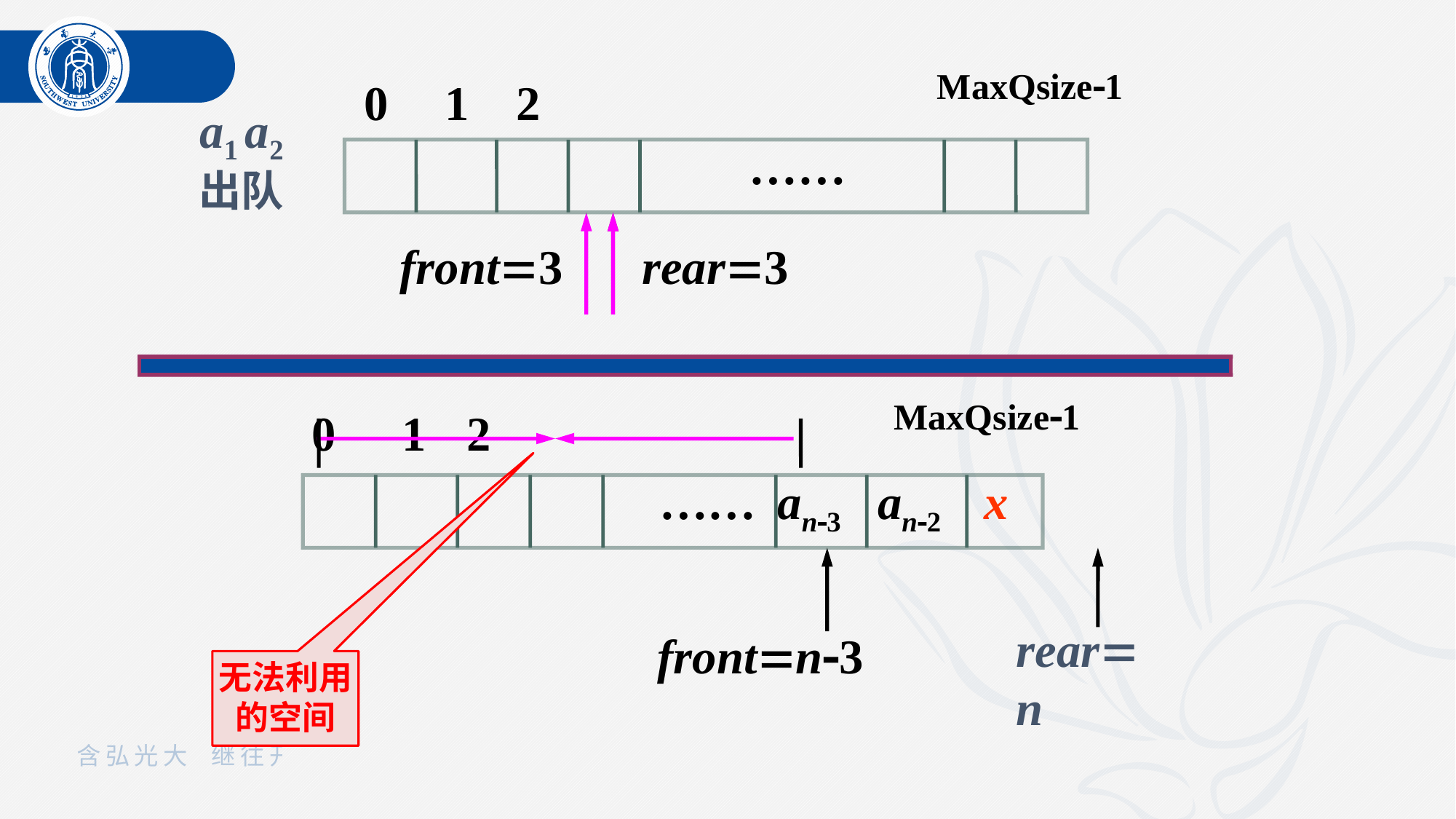

MaxQsize−1
0
1
2
a1 a2
出队
……

front=3
rear=3

MaxQsize−1
0
1
2

……
an−3
an−2
x

rear=n
front=n−3
无法利用
的空间